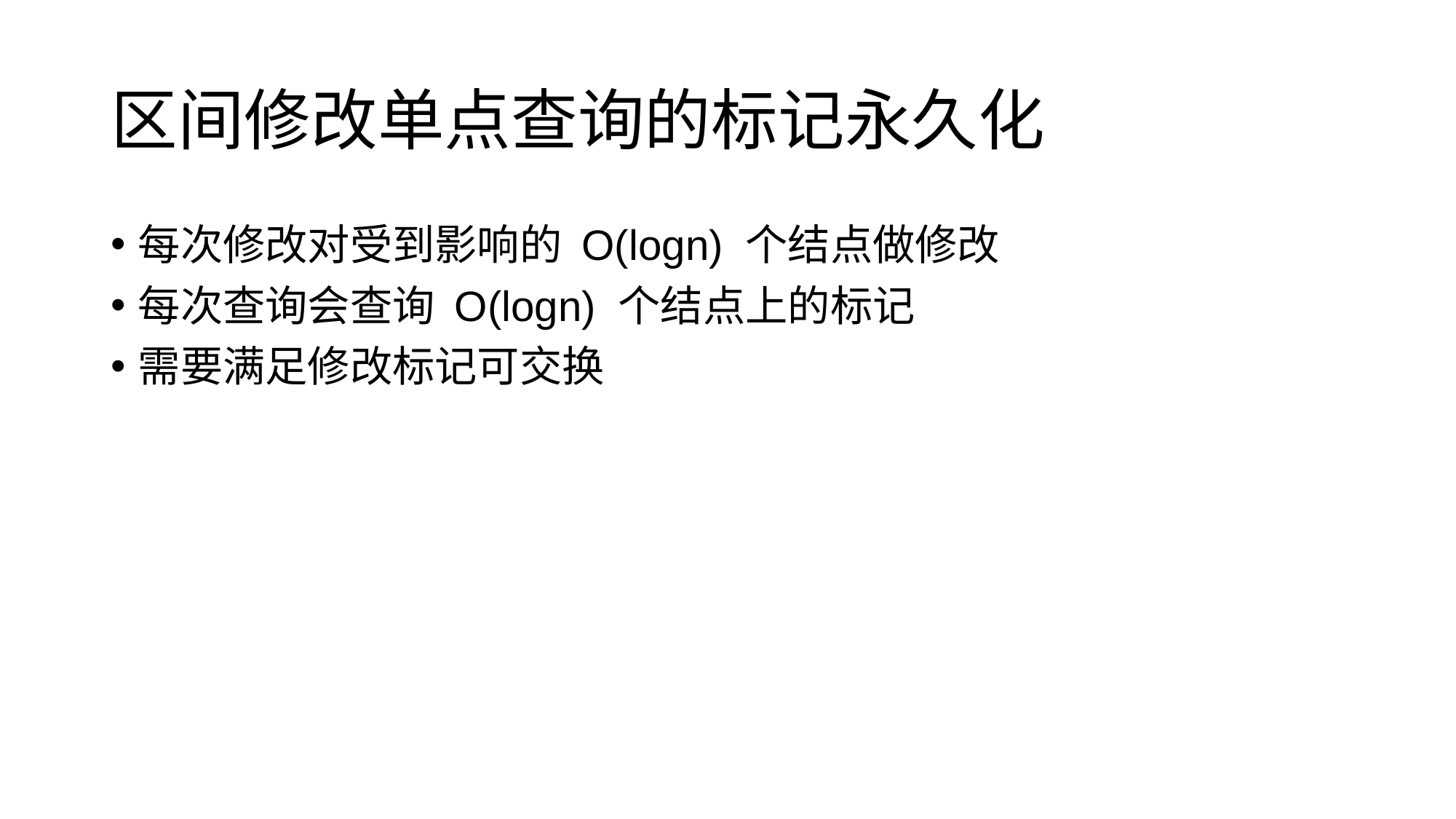

# 区间修改单点查询的标记永久化
每次修改对受到影响的 O(logn) 个结点做修改
每次查询会查询 O(logn) 个结点上的标记
需要满足修改标记可交换